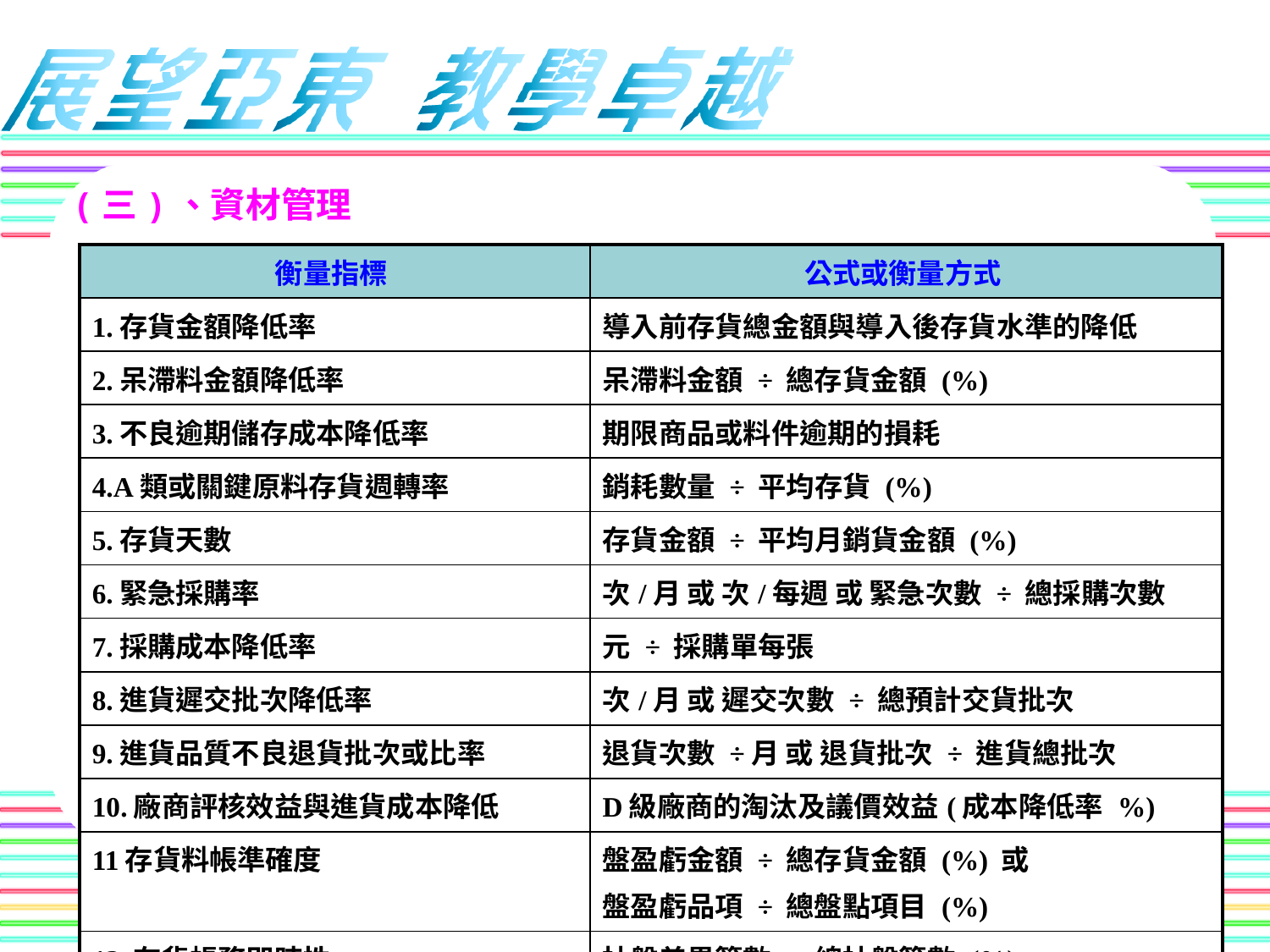

# (三)、資材管理
| 衡量指標 | 公式或衡量方式 |
| --- | --- |
| 1.存貨金額降低率 | 導入前存貨總金額與導入後存貨水準的降低 |
| 2.呆滯料金額降低率 | 呆滯料金額 ÷ 總存貨金額 (%) |
| 3.不良逾期儲存成本降低率 | 期限商品或料件逾期的損耗 |
| 4.A類或關鍵原料存貨週轉率 | 銷耗數量 ÷ 平均存貨 (%) |
| 5.存貨天數 | 存貨金額 ÷ 平均月銷貨金額 (%) |
| 6.緊急採購率 | 次/月 或 次/每週 或 緊急次數 ÷ 總採購次數 |
| 7.採購成本降低率 | 元 ÷ 採購單每張 |
| 8.進貨遲交批次降低率 | 次/月 或 遲交次數 ÷ 總預計交貨批次 |
| 9.進貨品質不良退貨批次或比率 | 退貨次數 ÷月 或 退貨批次 ÷ 進貨總批次 |
| 10.廠商評核效益與進貨成本降低 | D級廠商的淘汰及議價效益(成本降低率 %) |
| 11存貨料帳準確度 | 盤盈虧金額 ÷ 總存貨金額 (%) 或 盤盈虧品項 ÷ 總盤點項目 (%) |
| 12.存貨帳務即時性 | 抽盤差異筆數 ÷ 總抽盤筆數 (%) |
| 13.盈虧損耗降低率 | 改善前金額 ÷ 改善後金額 (%) |